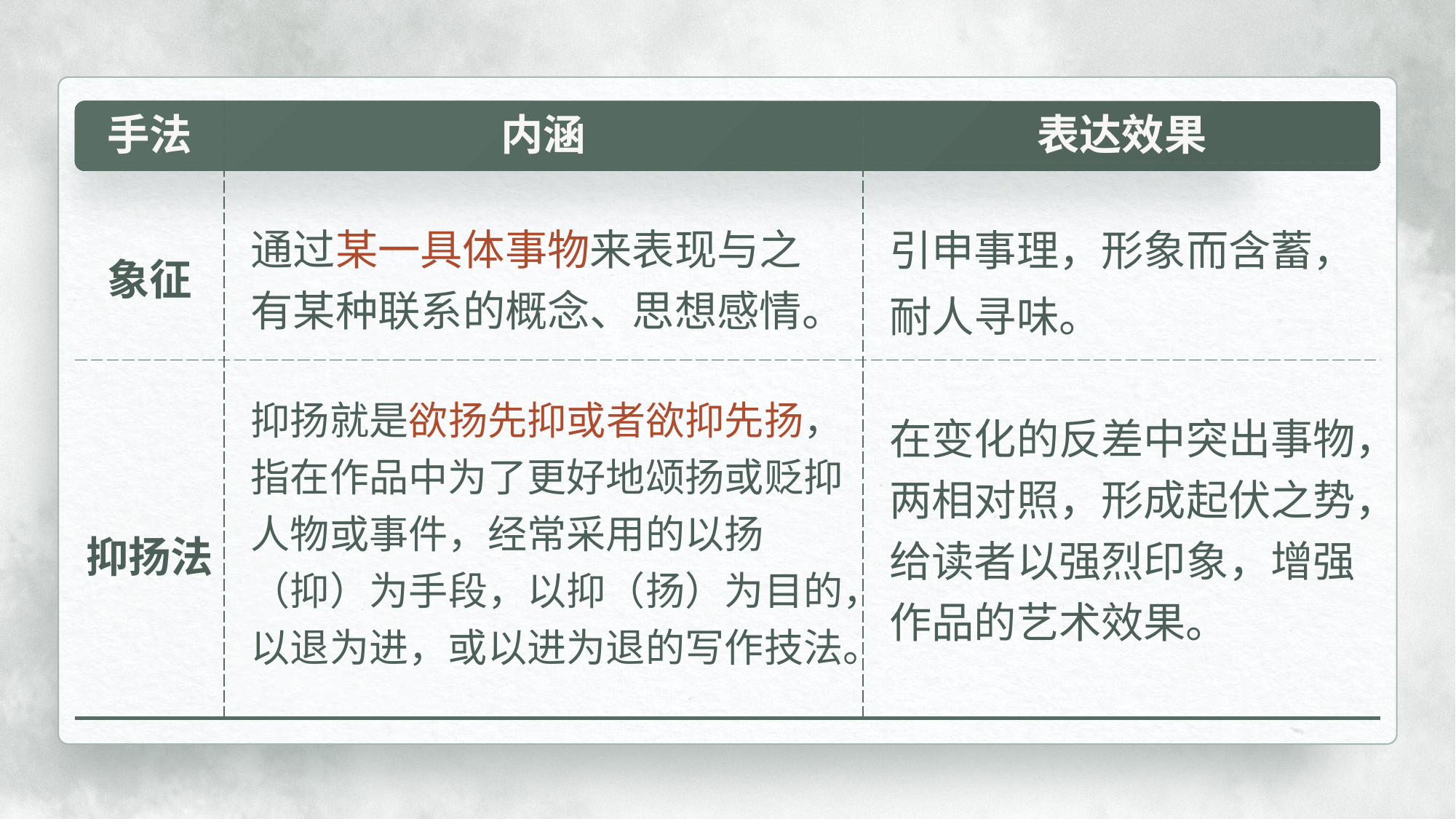

| 手法 | 内涵 | 表达效果 |
| --- | --- | --- |
| 象征 |  |  |
| 抑扬法 |  |  |
引申事理，形象而含蓄，耐人寻味。
通过某一具体事物来表现与之有某种联系的概念、思想感情。
抑扬就是欲扬先抑或者欲抑先扬，指在作品中为了更好地颂扬或贬抑人物或事件，经常采用的以扬（抑）为手段，以抑（扬）为目的，以退为进，或以进为退的写作技法。
在变化的反差中突出事物，两相对照，形成起伏之势，给读者以强烈印象，增强作品的艺术效果。